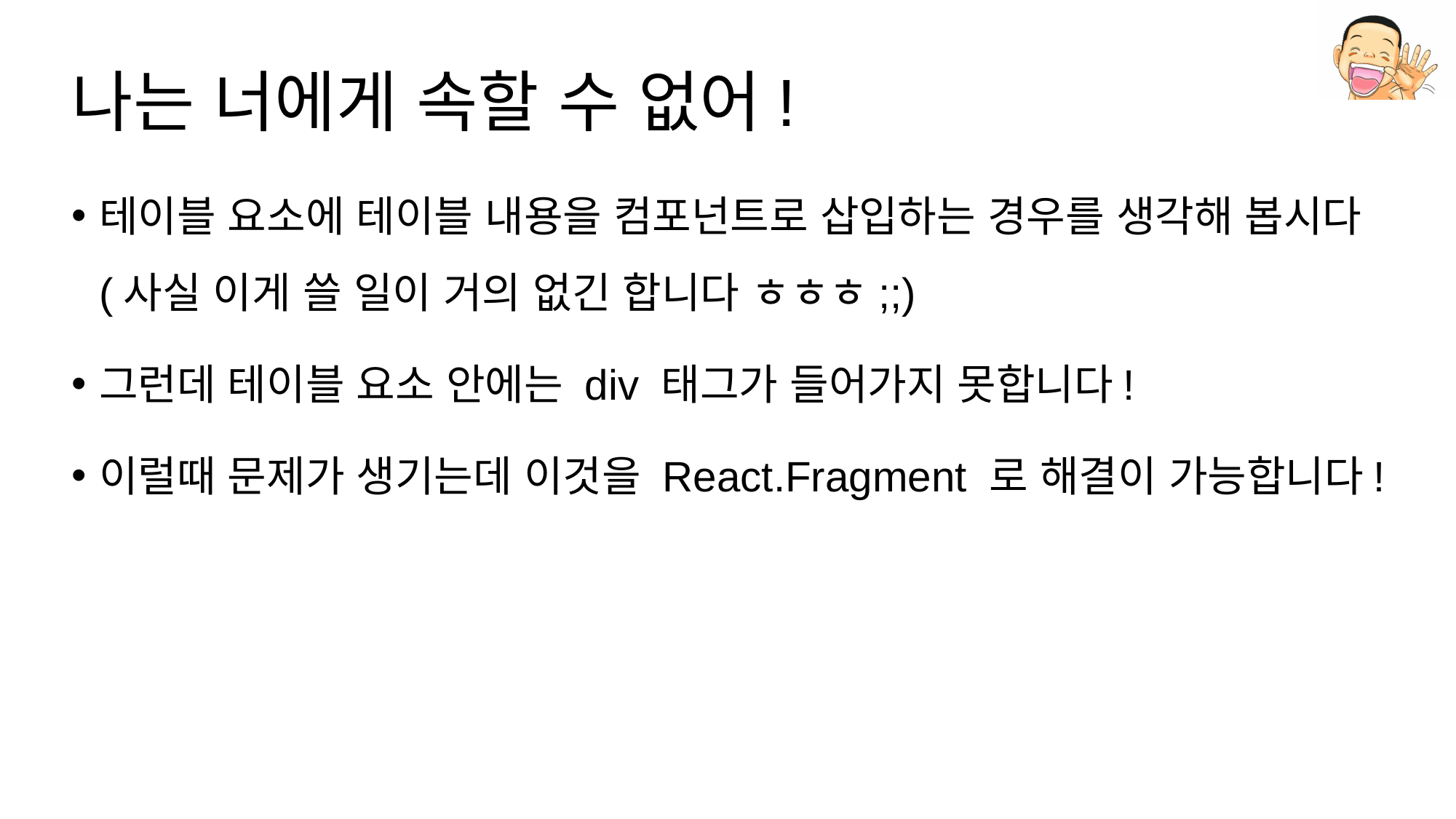

# 나는 너에게 속할 수 없어!
테이블 요소에 테이블 내용을 컴포넌트로 삽입하는 경우를 생각해 봅시다(사실 이게 쓸 일이 거의 없긴 합니다 ㅎㅎㅎ;;)
그런데 테이블 요소 안에는 div 태그가 들어가지 못합니다!
이럴때 문제가 생기는데 이것을 React.Fragment 로 해결이 가능합니다!